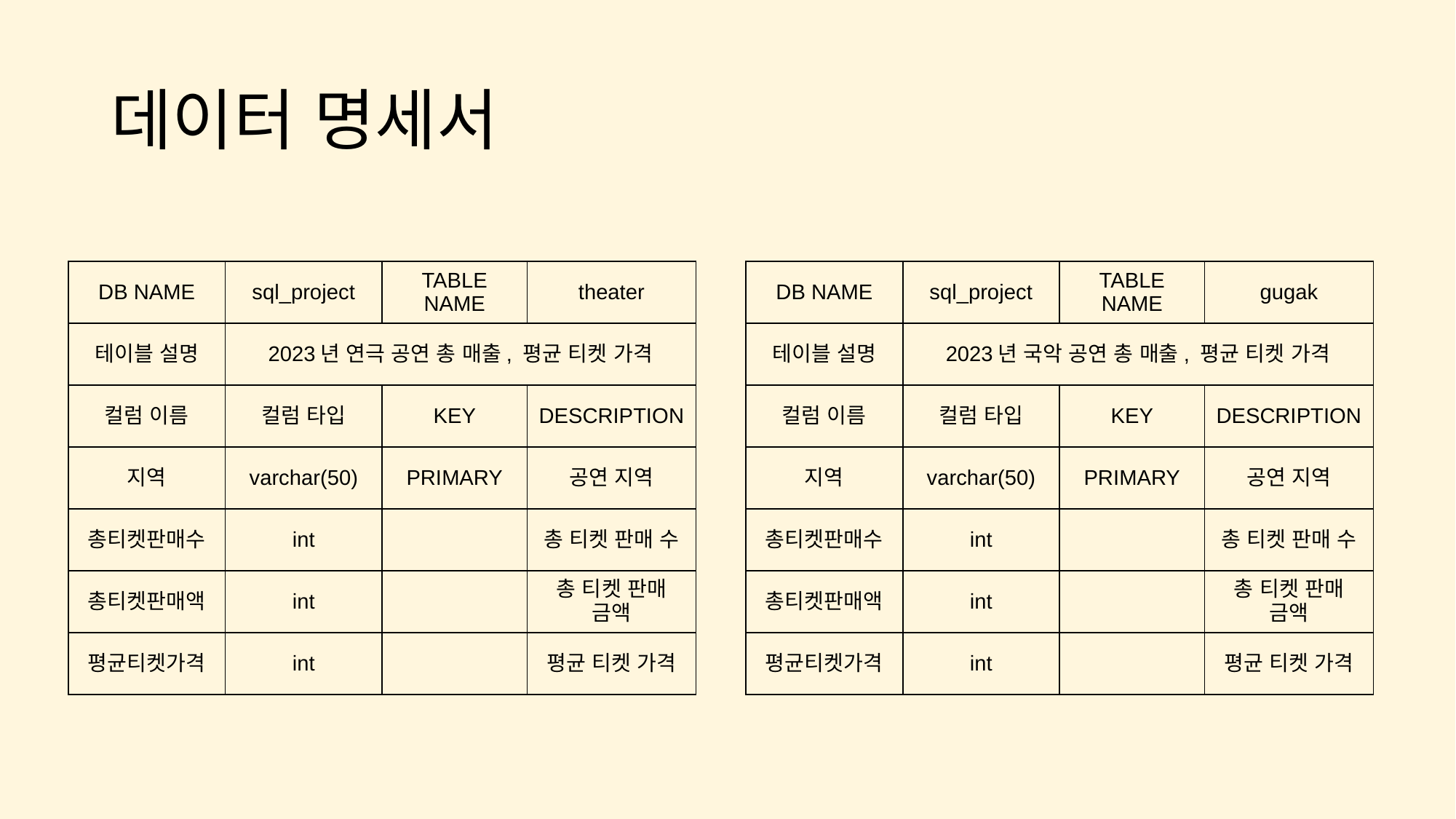

# 데이터 명세서
| DB NAME | sql\_project | TABLE NAME | theater |
| --- | --- | --- | --- |
| 테이블 설명 | 2023년 연극 공연 총 매출, 평균 티켓 가격 |  |  |
| 컬럼 이름 | 컬럼 타입 | KEY | DESCRIPTION |
| 지역 | varchar(50) | PRIMARY | 공연 지역 |
| 총티켓판매수 | int |  | 총 티켓 판매 수 |
| 총티켓판매액 | int |  | 총 티켓 판매 금액 |
| 평균티켓가격 | int |  | 평균 티켓 가격 |
| DB NAME | sql\_project | TABLE NAME | gugak |
| --- | --- | --- | --- |
| 테이블 설명 | 2023년 국악 공연 총 매출, 평균 티켓 가격 |  |  |
| 컬럼 이름 | 컬럼 타입 | KEY | DESCRIPTION |
| 지역 | varchar(50) | PRIMARY | 공연 지역 |
| 총티켓판매수 | int |  | 총 티켓 판매 수 |
| 총티켓판매액 | int |  | 총 티켓 판매 금액 |
| 평균티켓가격 | int |  | 평균 티켓 가격 |